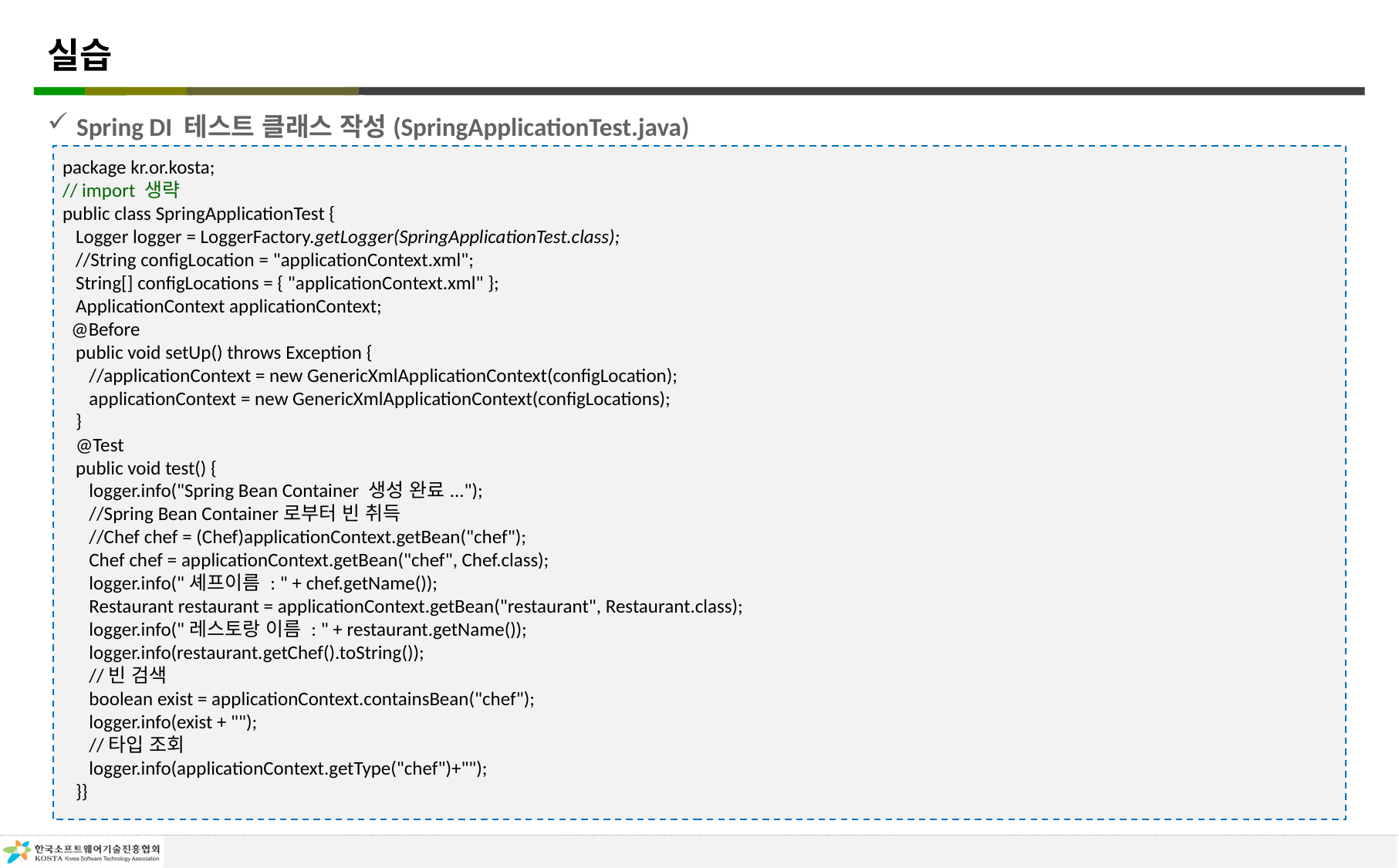

# 실습
Spring DI 테스트 클래스 작성(SpringApplicationTest.java)
package kr.or.kosta;
// import 생략
public class SpringApplicationTest {
   Logger logger = LoggerFactory.getLogger(SpringApplicationTest.class);
   //String configLocation = "applicationContext.xml";
   String[] configLocations = { "applicationContext.xml" };
   ApplicationContext applicationContext;
  @Before
   public void setUp() throws Exception {
      //applicationContext = new GenericXmlApplicationContext(configLocation);
      applicationContext = new GenericXmlApplicationContext(configLocations);
   }
   @Test
   public void test() {
      logger.info("Spring Bean Container 생성 완료...");
      //Spring Bean Container로부터 빈 취득
      //Chef chef = (Chef)applicationContext.getBean("chef");
      Chef chef = applicationContext.getBean("chef", Chef.class);
      logger.info("셰프이름 : " + chef.getName());
      Restaurant restaurant = applicationContext.getBean("restaurant", Restaurant.class);
      logger.info("레스토랑 이름 : " + restaurant.getName());
      logger.info(restaurant.getChef().toString());
      //빈 검색
      boolean exist = applicationContext.containsBean("chef");
      logger.info(exist + "");
      //타입 조회
      logger.info(applicationContext.getType("chef")+"");
   }}